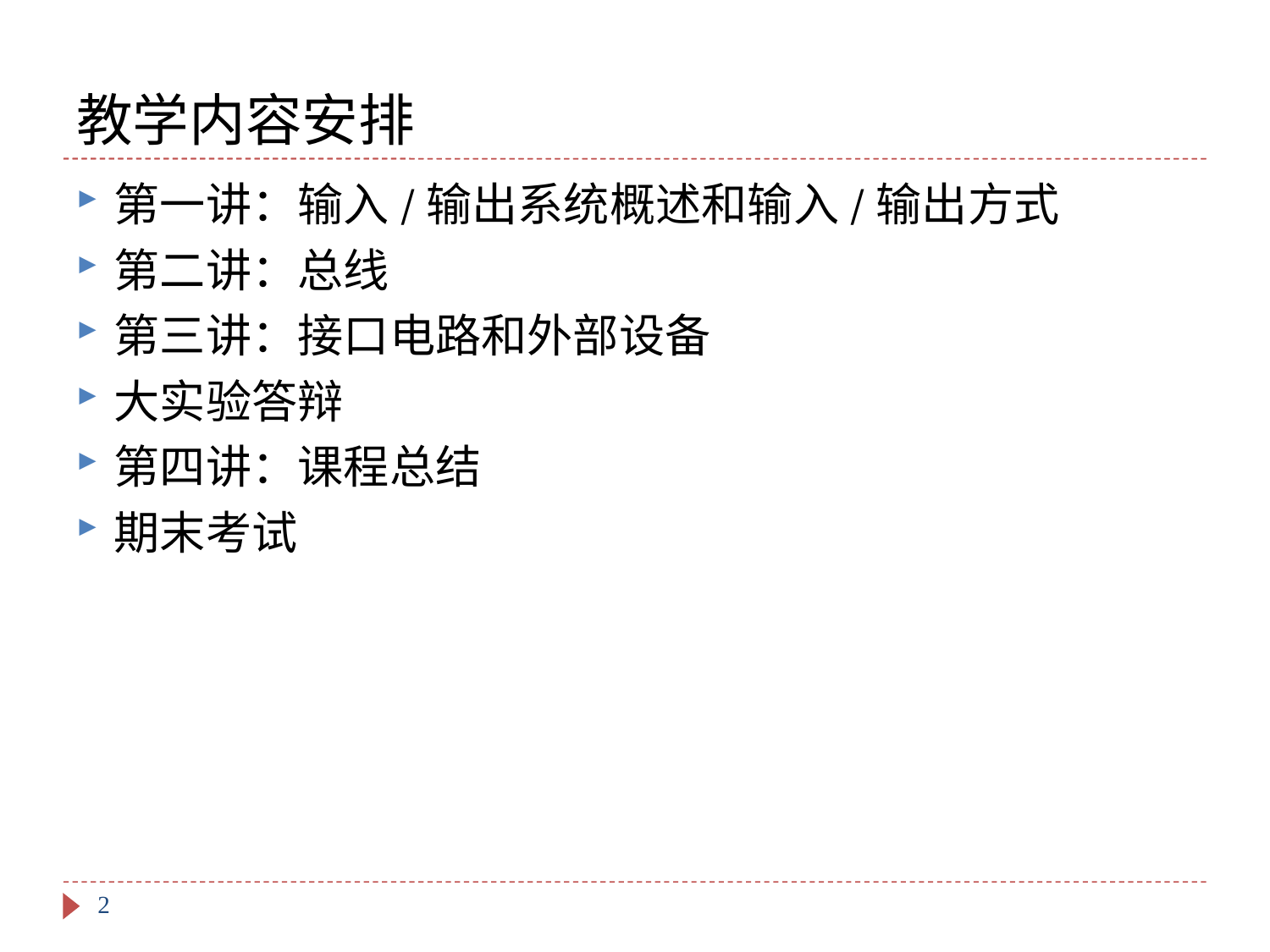

# 教学内容安排
第一讲：输入/输出系统概述和输入/输出方式
第二讲：总线
第三讲：接口电路和外部设备
大实验答辩
第四讲：课程总结
期末考试
2